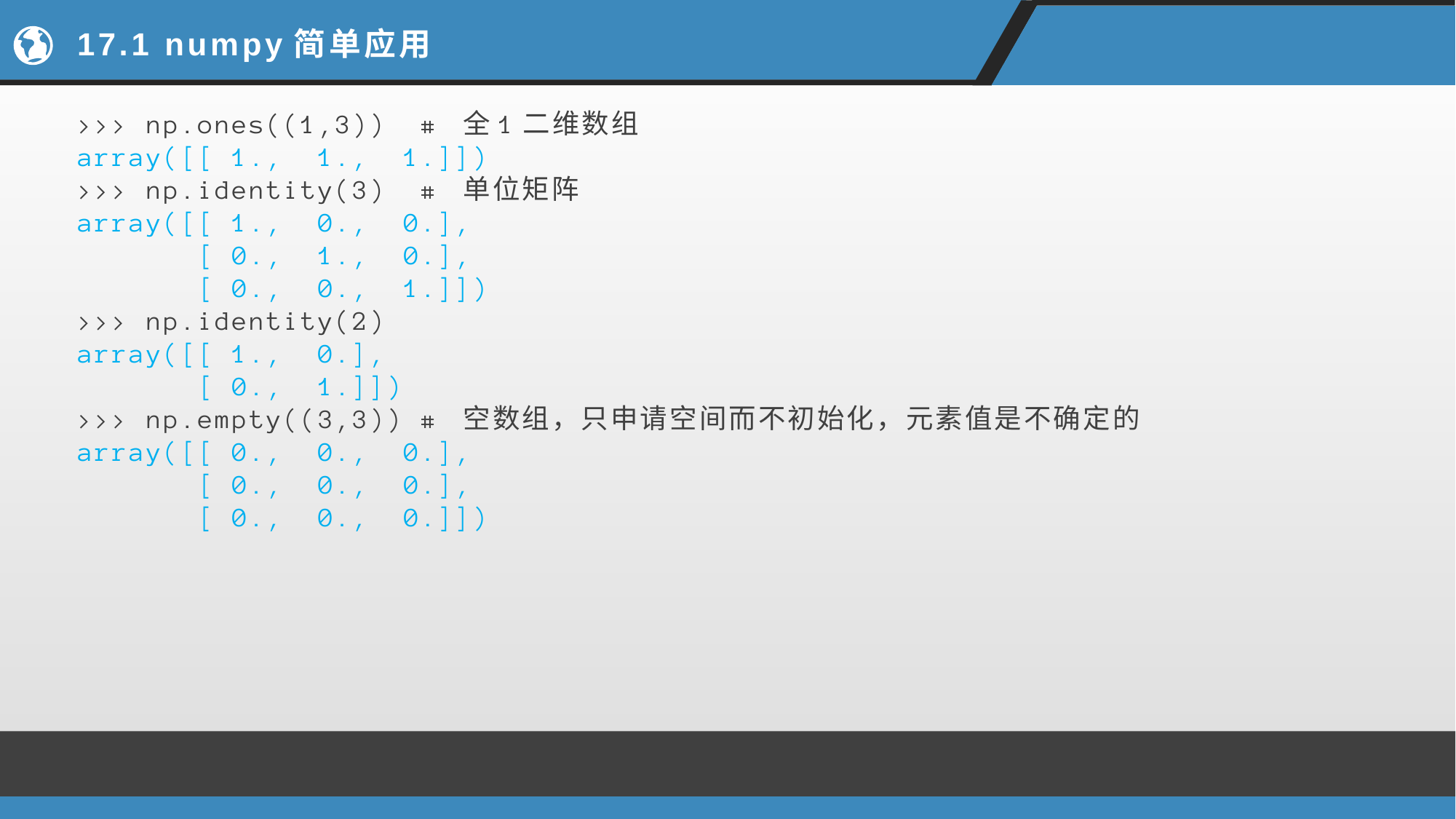

# 17.1 numpy简单应用

>>> np.ones((1,3))  # 全1二维数组
array([[ 1.,  1.,  1.]])
>>> np.identity(3)  # 单位矩阵
array([[ 1.,  0.,  0.],
       [ 0.,  1.,  0.],
       [ 0.,  0.,  1.]])
>>> np.identity(2)
array([[ 1.,  0.],
       [ 0.,  1.]])
>>> np.empty((3,3)) # 空数组，只申请空间而不初始化，元素值是不确定的
array([[ 0.,  0.,  0.],
       [ 0.,  0.,  0.],
       [ 0.,  0.,  0.]])